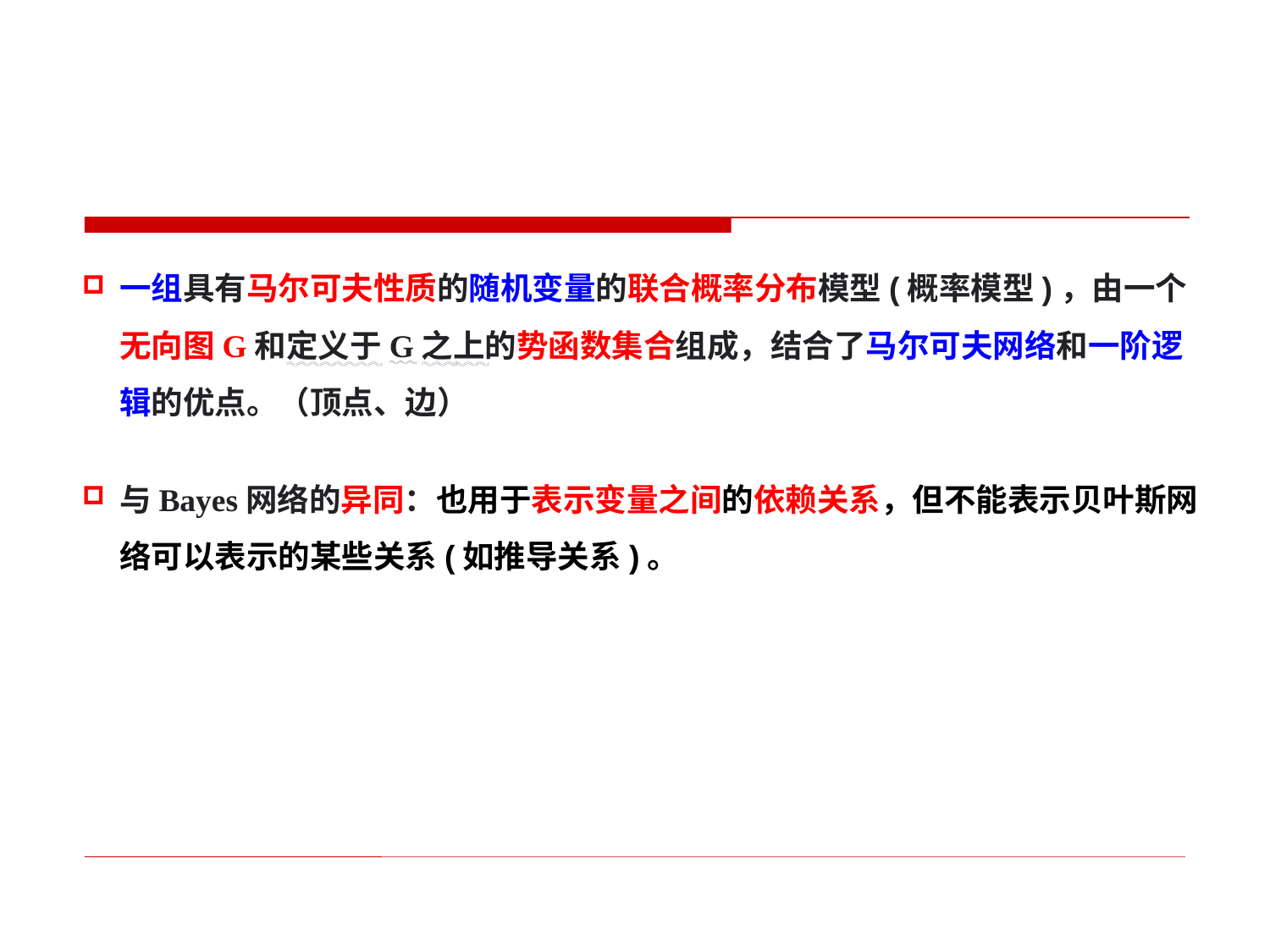

一组具有马尔可夫性质的随机变量的联合概率分布模型(概率模型)，由一个无向图G和定义于G之上的势函数集合组成，结合了马尔可夫网络和一阶逻辑的优点。（顶点、边）
与Bayes网络的异同：也用于表示变量之间的依赖关系，但不能表示贝叶斯网络可以表示的某些关系(如推导关系)。